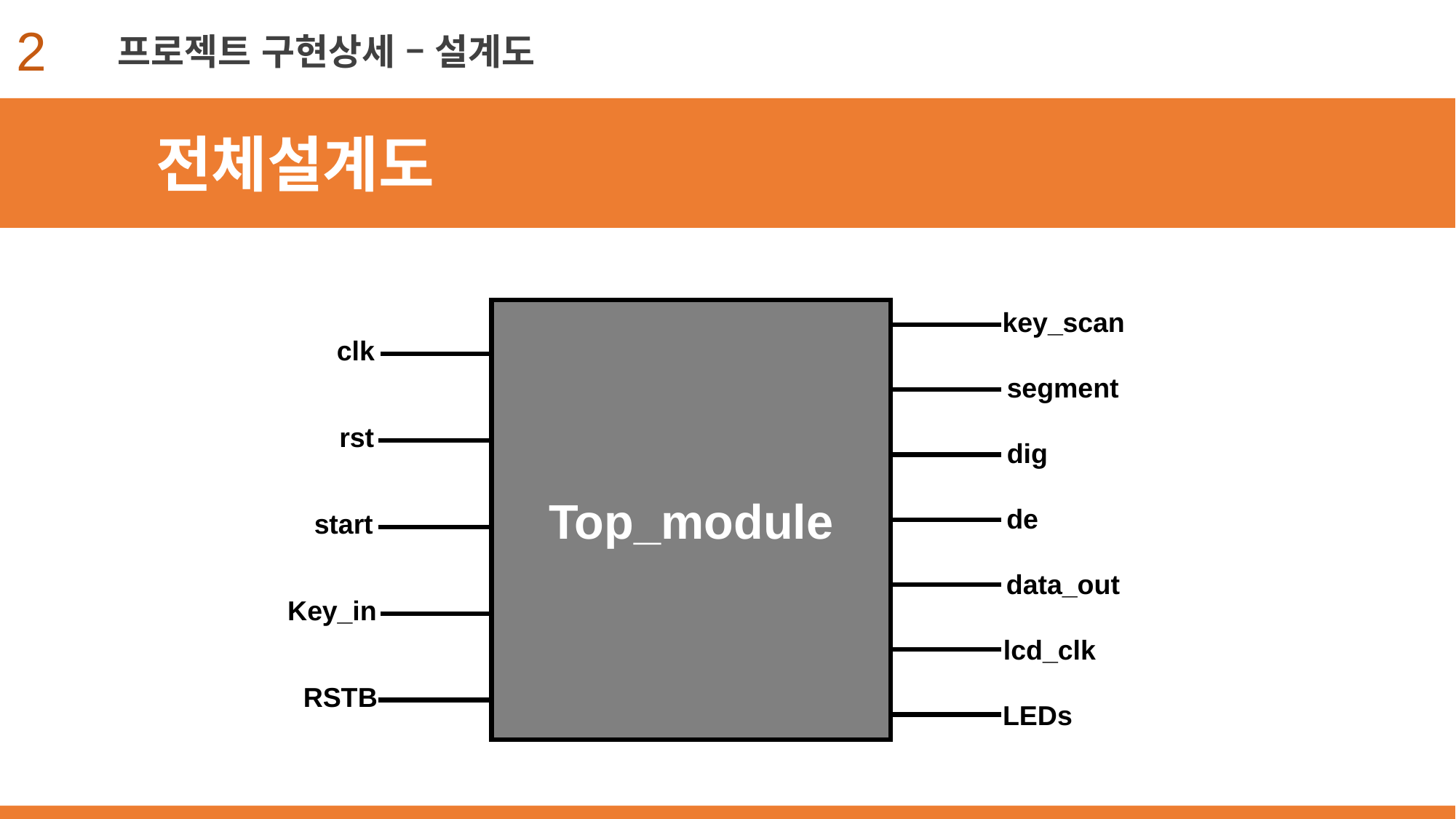

2
프로젝트 구현상세 – 설계도

전체설계도
key_scan
Top_module
clk
segment
rst
dig
de
start
data_out
Key_in
lcd_clk
RSTB
LEDs